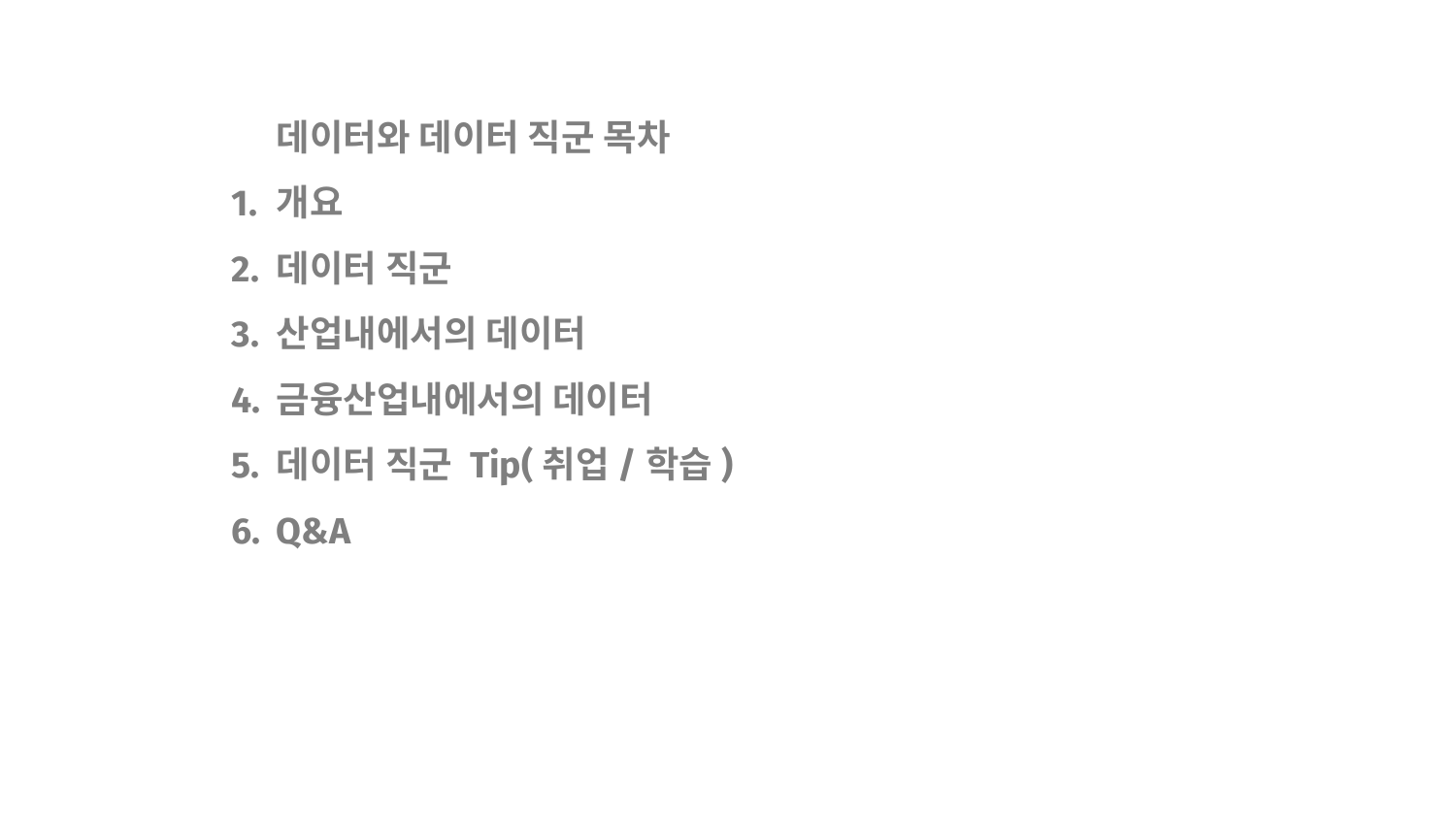

데이터와 데이터 직군 목차
개요
데이터 직군
산업내에서의 데이터
금융산업내에서의 데이터
데이터 직군 Tip(취업/학습)
Q&A